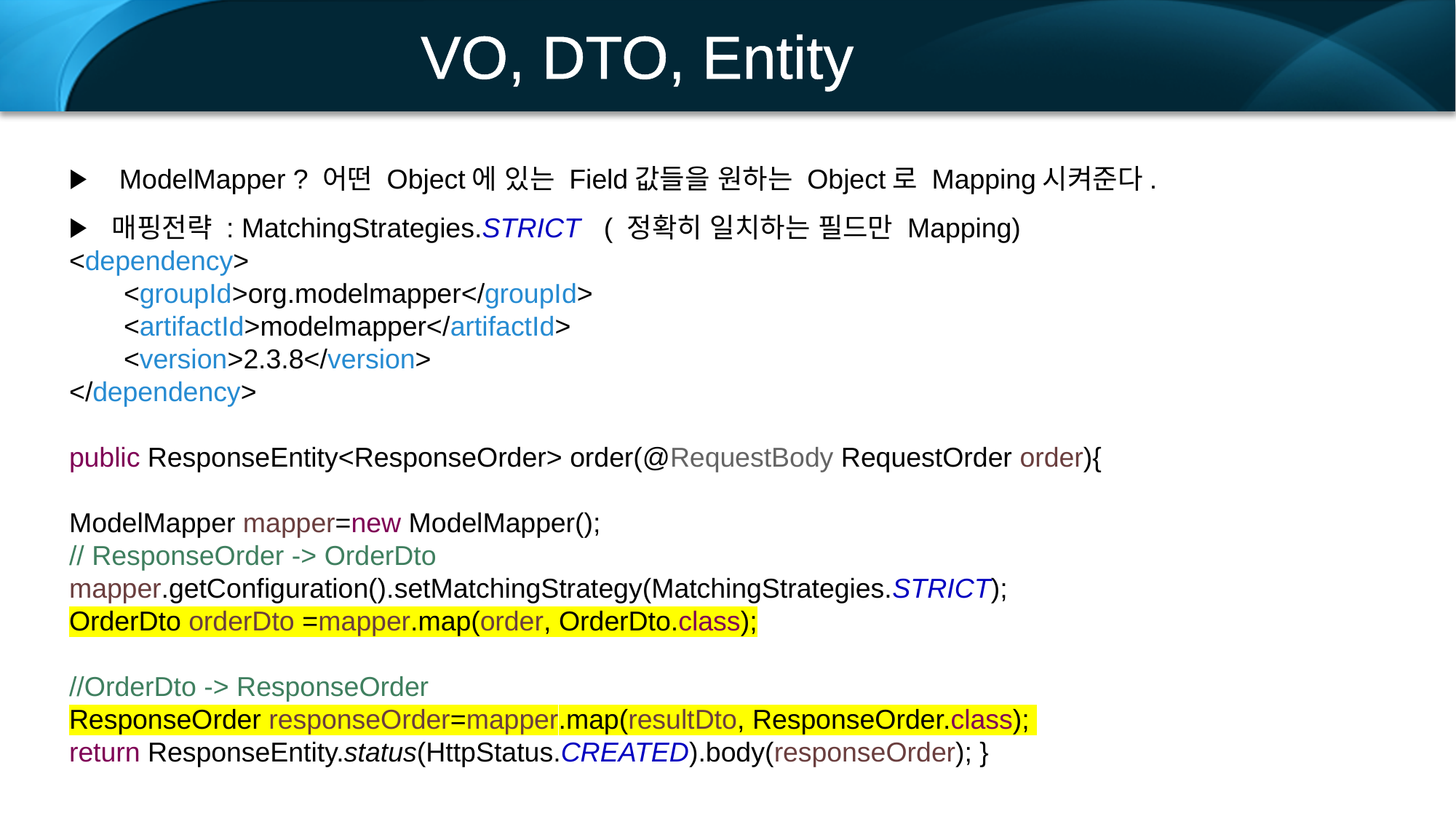

VO, DTO, Entity
 ModelMapper ? 어떤 Object에 있는 Field값들을 원하는 Object로 Mapping시켜준다.
매핑전략 : MatchingStrategies.STRICT   ( 정확히 일치하는 필드만 Mapping)
<dependency>
<groupId>org.modelmapper</groupId>
<artifactId>modelmapper</artifactId>
<version>2.3.8</version>
</dependency>

public ResponseEntity<ResponseOrder> order(@RequestBody RequestOrder order){

ModelMapper mapper=new ModelMapper();
// ResponseOrder -> OrderDto
mapper.getConfiguration().setMatchingStrategy(MatchingStrategies.STRICT);
OrderDto orderDto =mapper.map(order, OrderDto.class);

//OrderDto -> ResponseOrder
ResponseOrder responseOrder=mapper.map(resultDto, ResponseOrder.class);
return ResponseEntity.status(HttpStatus.CREATED).body(responseOrder); }